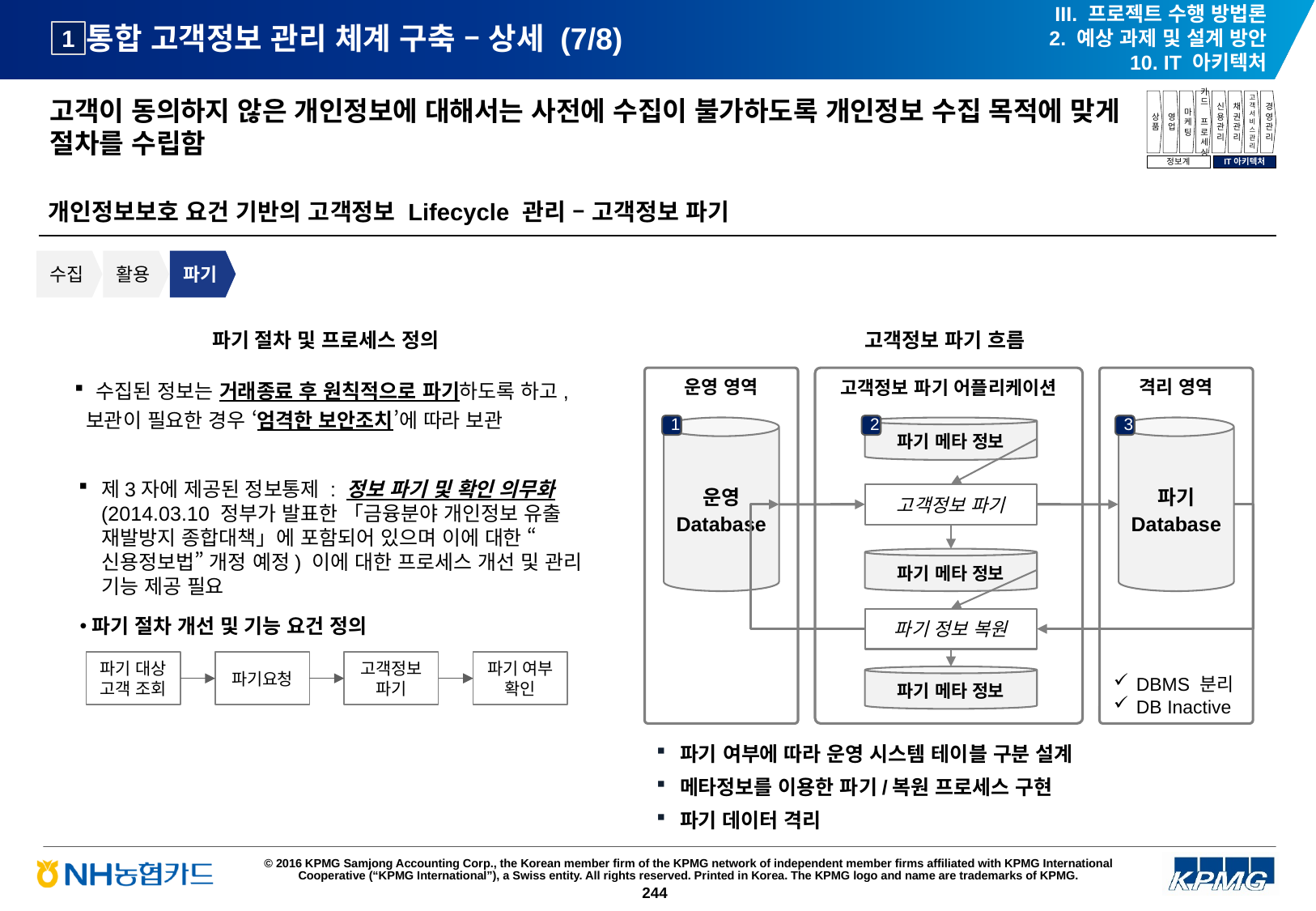

III. 프로젝트 수행 방법론
2. 예상 과제 및 설계 방안
10. IT 아키텍처
# 통합 고객정보 관리 체계 구축 – 상세 (7/8)
1
고객이 동의하지 않은 개인정보에 대해서는 사전에 수집이 불가하도록 개인정보 수집 목적에 맞게 절차를 수립함
상품
영업
마케팅
카드
프로세싱
신용관리
채권관리
고객서비스관리
경영관리
정보계
IT아키텍처
개인정보보호 요건 기반의 고객정보 Lifecycle 관리 – 고객정보 파기
수집
활용
파기
파기 절차 및 프로세스 정의
고객정보 파기 흐름
 수집된 정보는 거래종료 후 원칙적으로 파기하도록 하고, 보관이 필요한 경우 ‘엄격한 보안조치’에 따라 보관
운영 영역
고객정보 파기 어플리케이션
격리 영역
1
2
3
운영 Database
파기 메타 정보
파기 Database
제3자에 제공된 정보통제 : 정보 파기 및 확인 의무화 (2014.03.10 정부가 발표한 「금융분야 개인정보 유출 재발방지 종합대책」에 포함되어 있으며 이에 대한 “신용정보법” 개정 예정) 이에 대한 프로세스 개선 및 관리 기능 제공 필요
고객정보 파기
파기 메타 정보
파기 절차 개선 및 기능 요건 정의
파기 정보 복원
파기 대상 고객 조회
파기요청
고객정보 파기
파기 여부 확인
파기 메타 정보
DBMS 분리
DB Inactive
파기 여부에 따라 운영 시스템 테이블 구분 설계
메타정보를 이용한 파기/복원 프로세스 구현
파기 데이터 격리